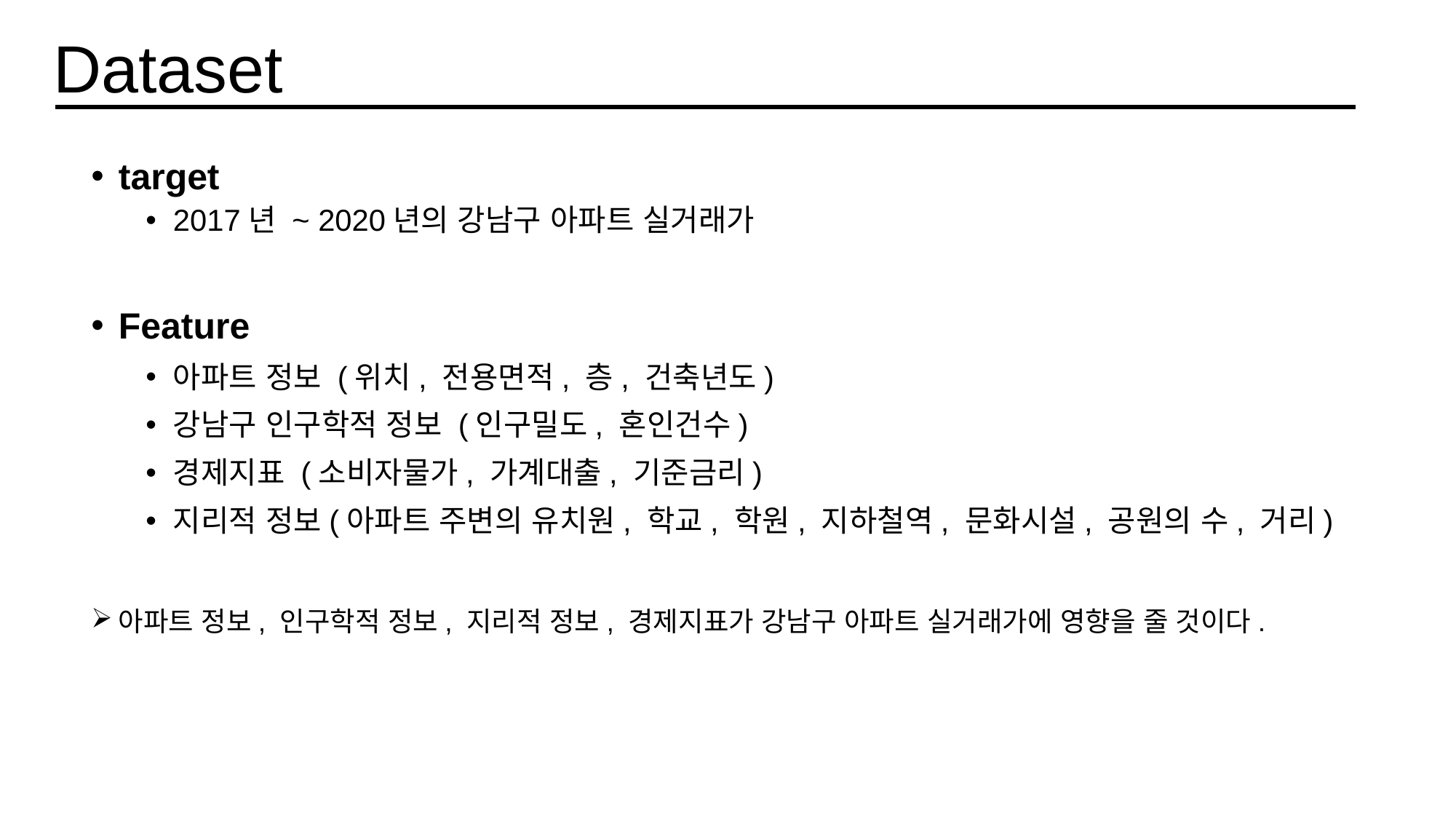

Dataset
target
2017년 ~ 2020년의 강남구 아파트 실거래가

Feature
아파트 정보 (위치, 전용면적, 층, 건축년도)
강남구 인구학적 정보 (인구밀도, 혼인건수)
경제지표 (소비자물가, 가계대출, 기준금리)
지리적 정보(아파트 주변의 유치원, 학교, 학원, 지하철역, 문화시설, 공원의 수, 거리)

아파트 정보, 인구학적 정보, 지리적 정보, 경제지표가 강남구 아파트 실거래가에 영향을 줄 것이다.